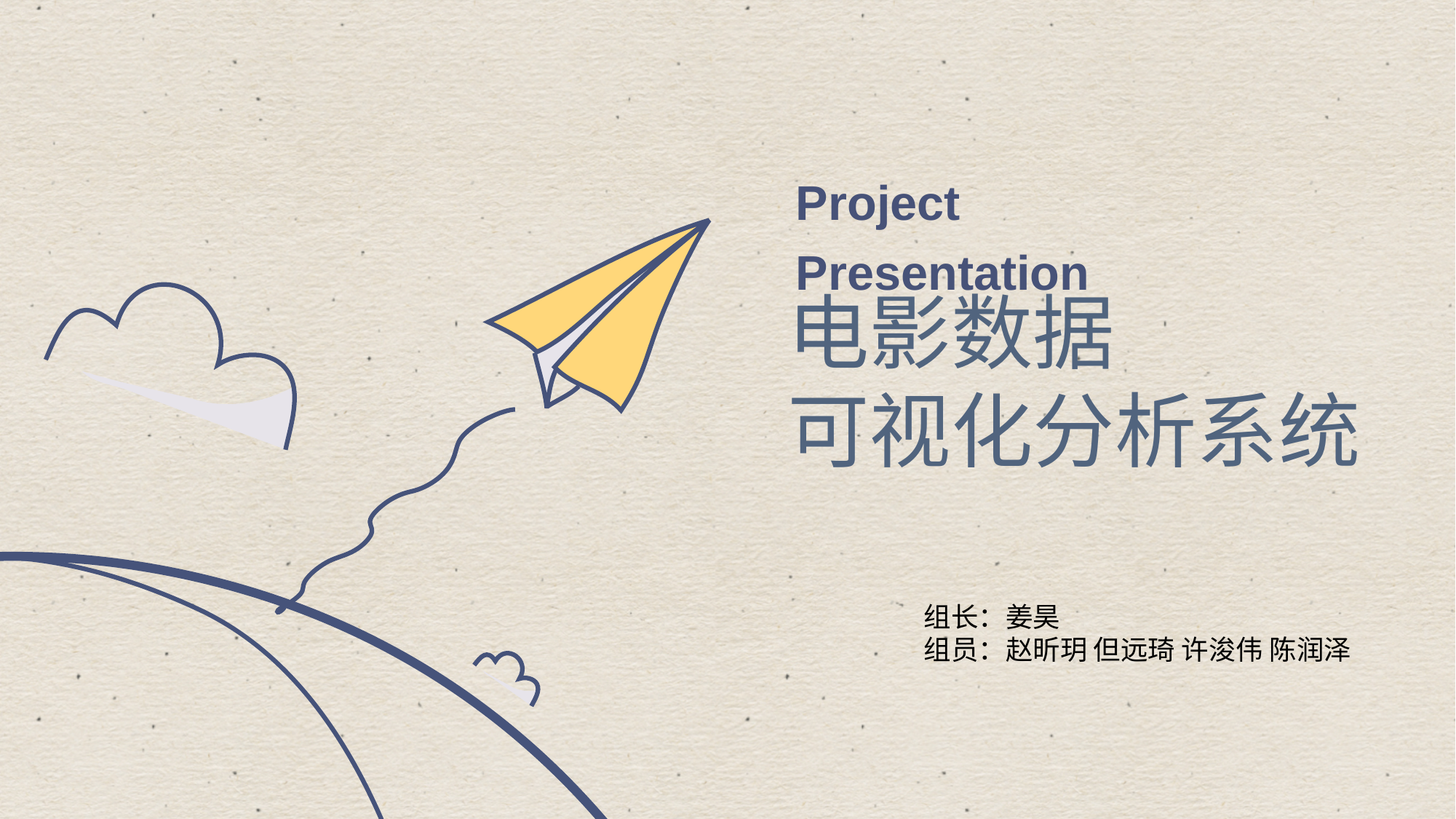

Project Presentation

电影数据
可视化分析系统

组长：姜昊
组员：赵昕玥 但远琦 许浚伟 陈润泽